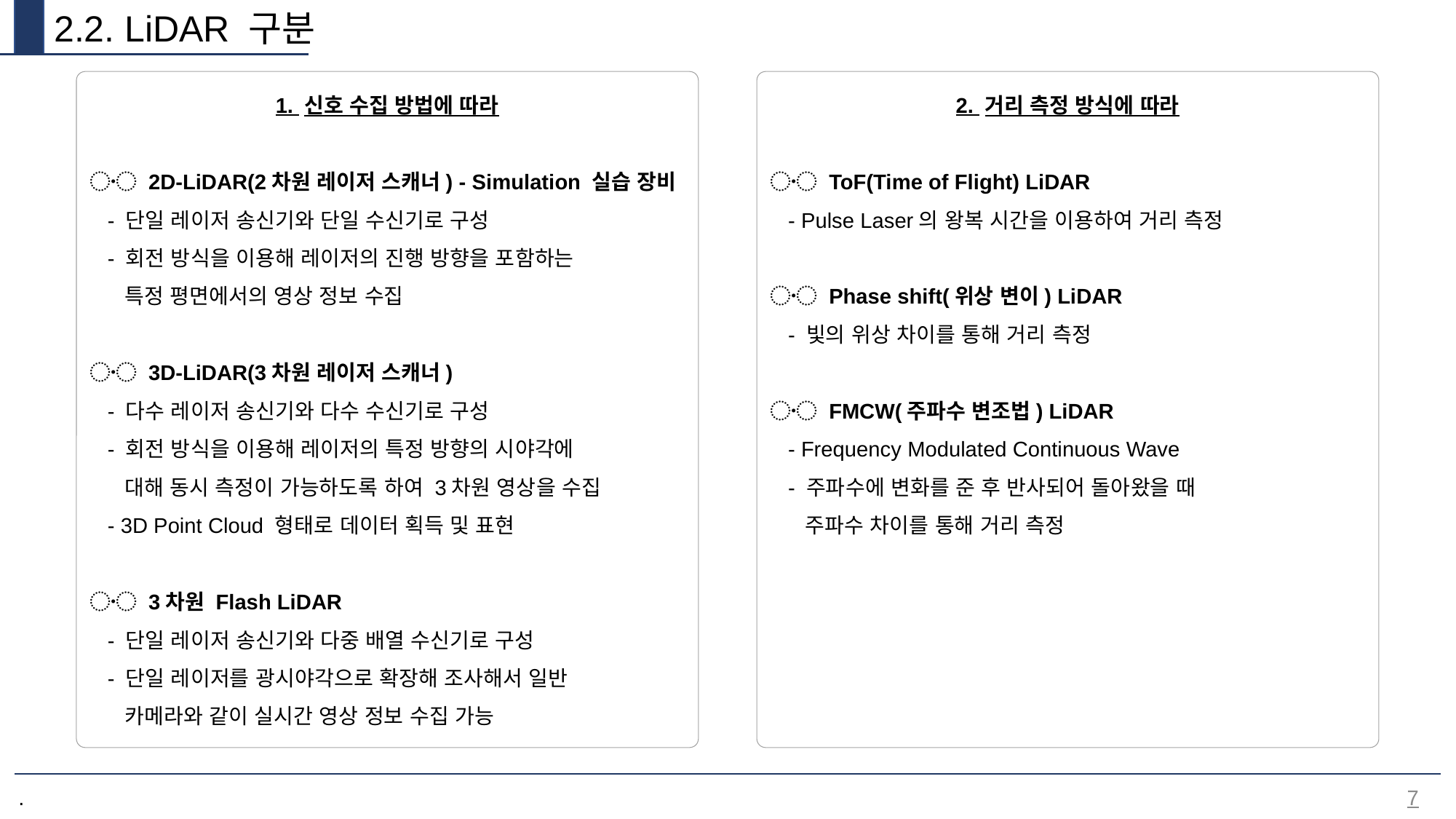

2.2. LiDAR 구분
1. 신호 수집 방법에 따라

〮 2D-LiDAR(2차원 레이저 스캐너) - Simulation 실습 장비
   - 단일 레이저 송신기와 단일 수신기로 구성
   - 회전 방식을 이용해 레이저의 진행 방향을 포함하는
     특정 평면에서의 영상 정보 수집

〮 3D-LiDAR(3차원 레이저 스캐너)
   - 다수 레이저 송신기와 다수 수신기로 구성
   - 회전 방식을 이용해 레이저의 특정 방향의 시야각에
     대해 동시 측정이 가능하도록 하여 3차원 영상을 수집
   - 3D Point Cloud 형태로 데이터 획득 및 표현

〮 3차원 Flash LiDAR
   - 단일 레이저 송신기와 다중 배열 수신기로 구성
   - 단일 레이저를 광시야각으로 확장해 조사해서 일반
     카메라와 같이 실시간 영상 정보 수집 가능
2. 거리 측정 방식에 따라

〮 ToF(Time of Flight) LiDAR
   - Pulse Laser의 왕복 시간을 이용하여 거리 측정

〮 Phase shift(위상 변이) LiDAR
   - 빛의 위상 차이를 통해 거리 측정

〮 FMCW(주파수 변조법) LiDAR
   - Frequency Modulated Continuous Wave
   - 주파수에 변화를 준 후 반사되어 돌아왔을 때
     주파수 차이를 통해 거리 측정
7
.